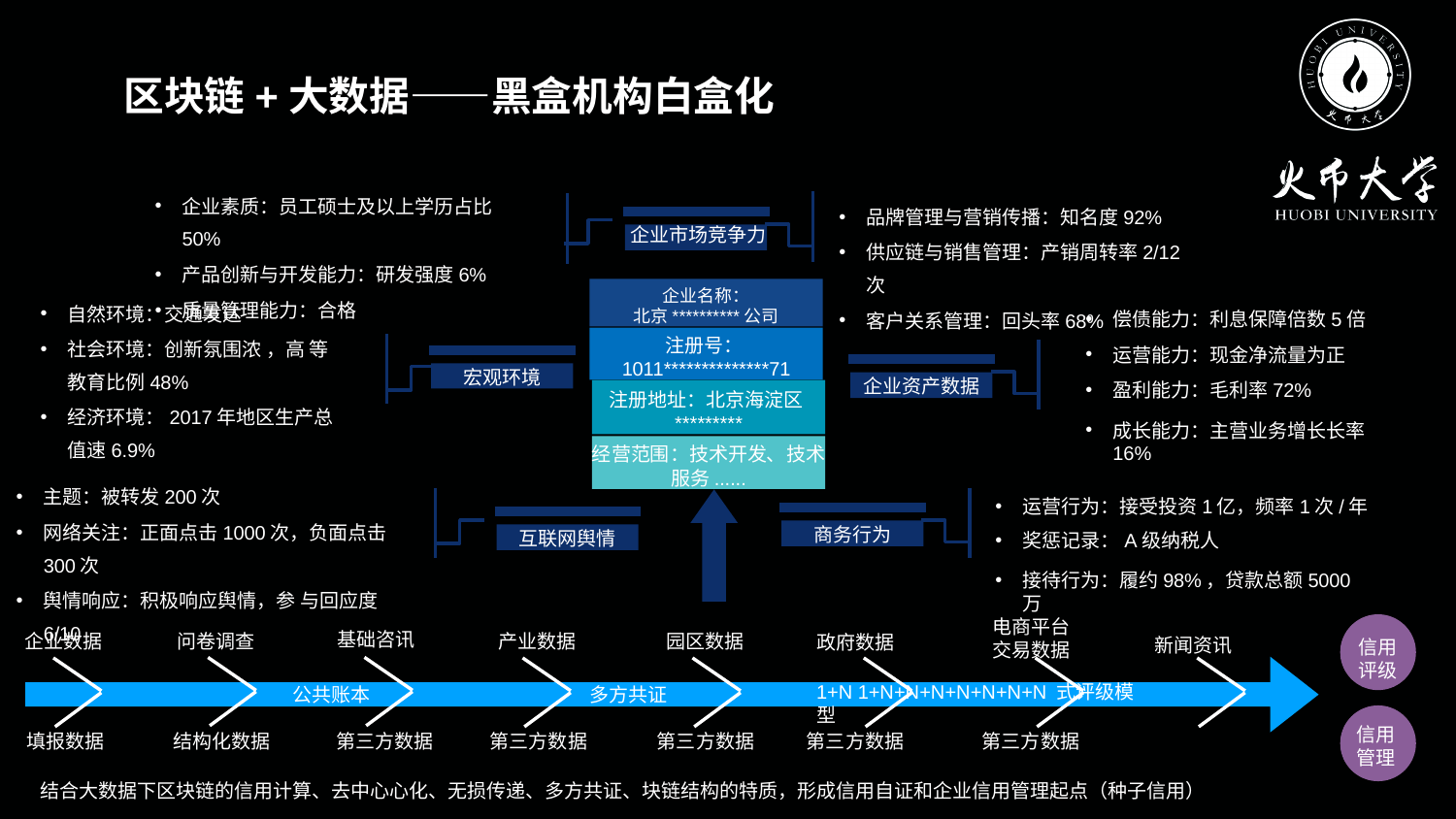

区块链+大数据——黑盒机构白盒化
企业素质：员工硕士及以上学历占比50%
产品创新与开发能⼒：研发强度6%
质量管理能⼒：合格
品牌管理与营销传播：知名度92%
供应链与销售管理：产销周转率2/12次
客户关系管理：回头率68%

企业市场竞争力

企业名称：
北京**********公司
自然环境：交通发达
社会环境：创新氛围浓 ，高 等教育比例48%
经济环境：2017年地区生产总值速6.9%
偿债能力：利息保障倍数5倍
运营能力：现金净流量为正
盈利能力：毛利率72%
成长能力：主营业务增⻓长率16%
注册号：1011**************71

宏观环境

企业资产数据
注册地址：北京海淀区*********
经营范围：技术开发、技术服务......
主题：被转发200次
网络关注：正面点击1000次，负面点击300次
舆情响应：积极响应舆情，参 与回应度6/10
运营行为：接受投资1亿，频率1次/年
奖惩记录：A级纳税⼈
接待行为：履约98%，贷款总额5000万

商务行为
互联网舆情
电商平台交易数据

基础咨讯
企业数据
问卷调查
产业数据
园区数据
政府数据
新闻资讯
信用评级

1+N 1+N+N+N+N+N+N+N 式评级模型
公共账本
多方共证

信用管理
填报数据                结构化数据               第三方数据             第三方数据                第三方数据            第三方数据                  第三方数据
结合大数据下区块链的信用计算、去中⼼心化、无损传递、多方共证、块链结构的特质，形成信用自证和企业信用管理起点（种子信用）